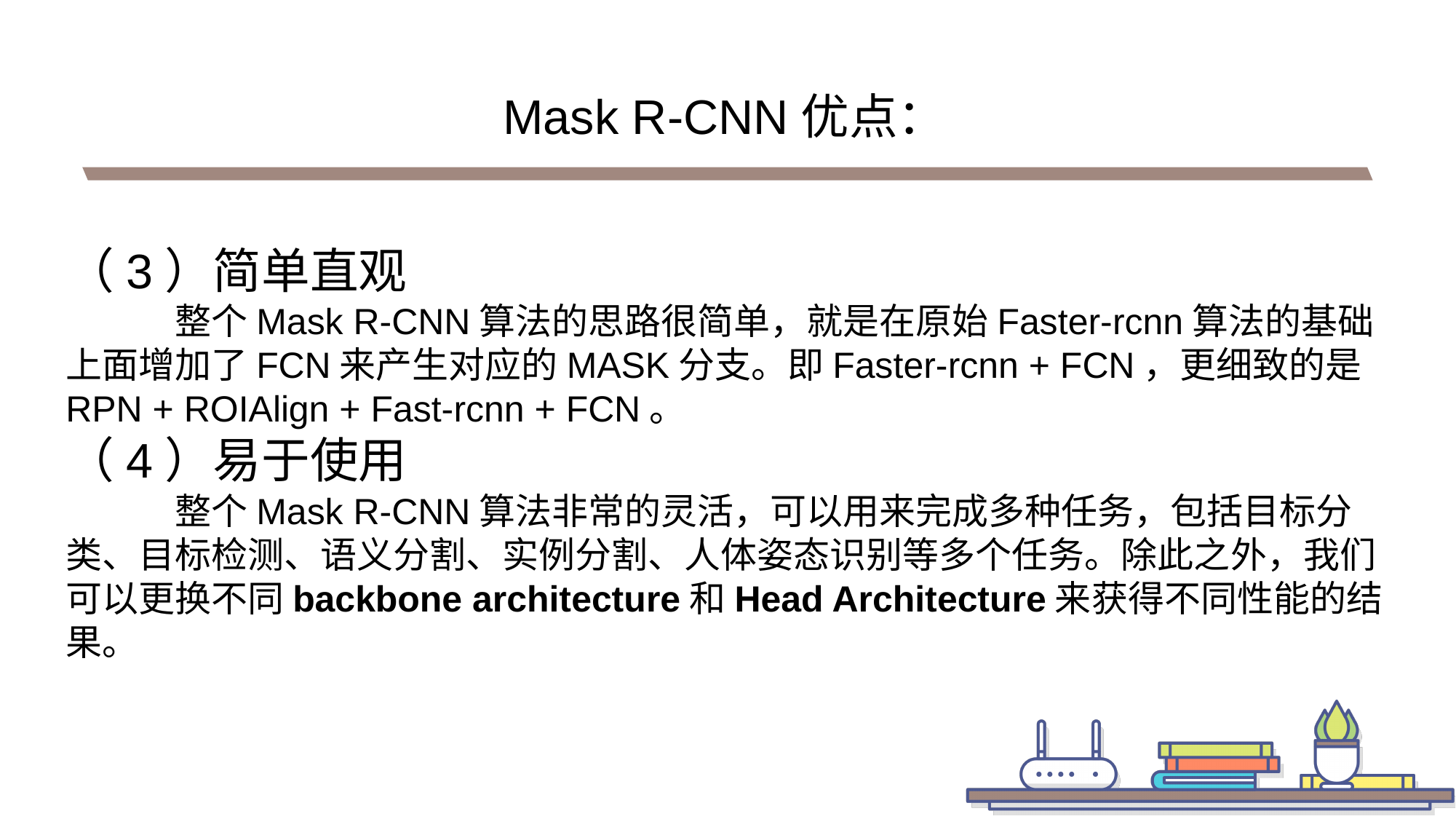

Mask R-CNN优点：
（3）简单直观
	整个Mask R-CNN算法的思路很简单，就是在原始Faster-rcnn算法的基础上面增加了FCN来产生对应的MASK分支。即Faster-rcnn + FCN，更细致的是 RPN + ROIAlign + Fast-rcnn + FCN。
（4）易于使用
	整个Mask R-CNN算法非常的灵活，可以用来完成多种任务，包括目标分类、目标检测、语义分割、实例分割、人体姿态识别等多个任务。除此之外，我们可以更换不同backbone architecture和Head Architecture来获得不同性能的结果。